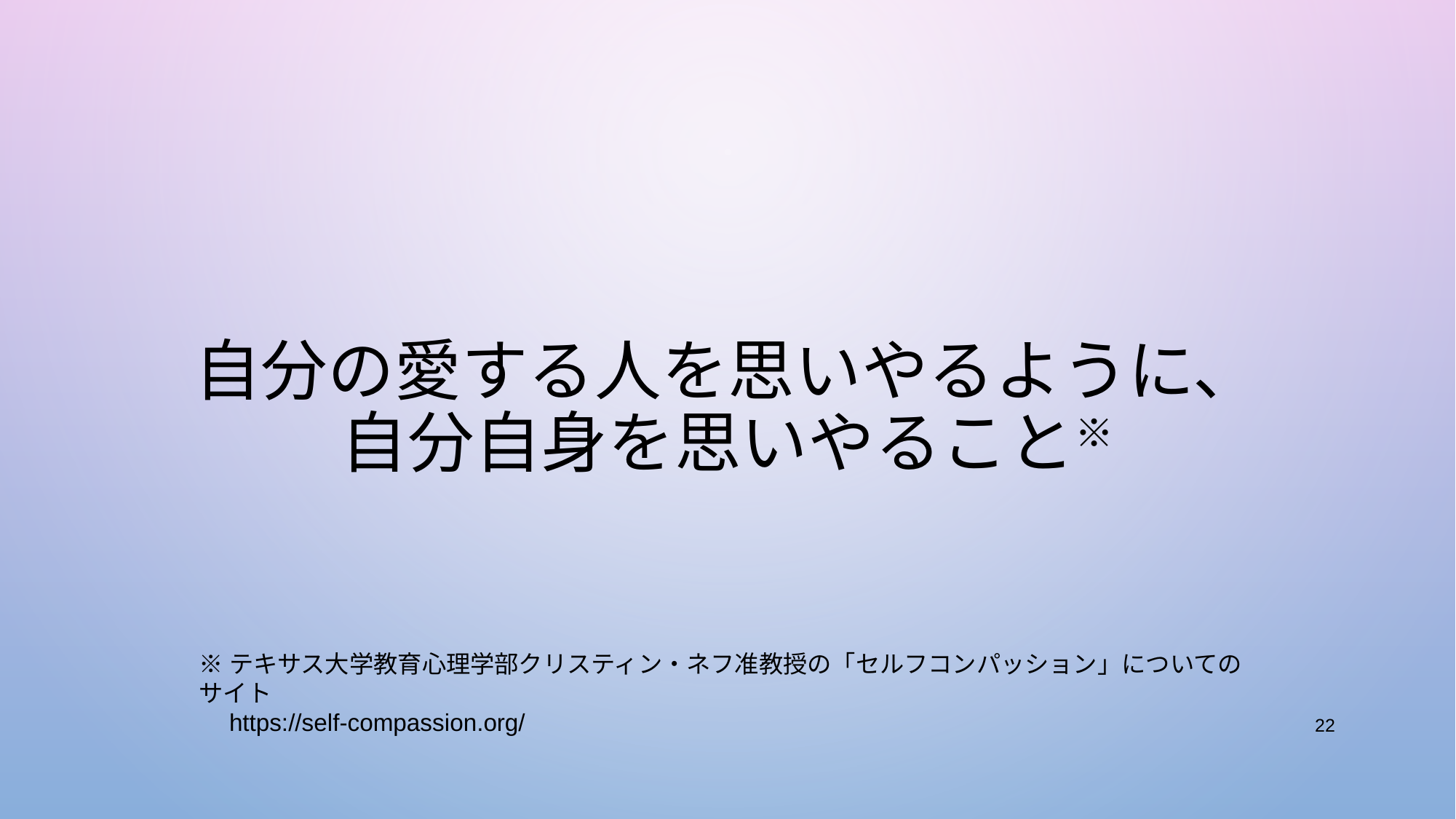

# 自分の愛する人を思いやるように、 自分自身を思いやること※
※テキサス大学教育心理学部クリスティン・ネフ准教授の「セルフコンパッション」についてのサイト
　https://self-compassion.org/
22